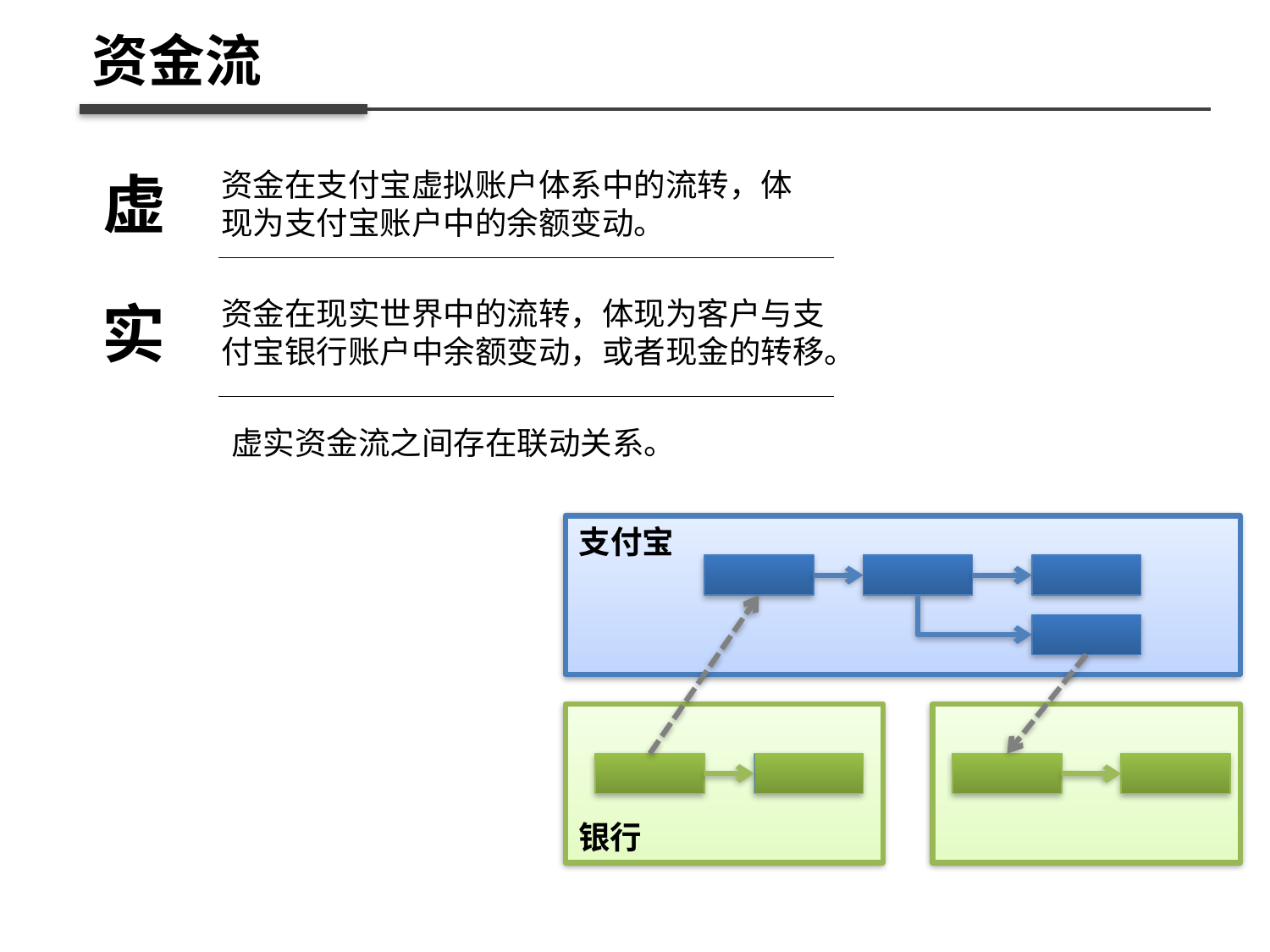

资金流
虚
资金在支付宝虚拟账户体系中的流转，体现为支付宝账户中的余额变动。
实
资金在现实世界中的流转，体现为客户与支付宝银行账户中余额变动，或者现金的转移。
虚实资金流之间存在联动关系。

支付宝

银行